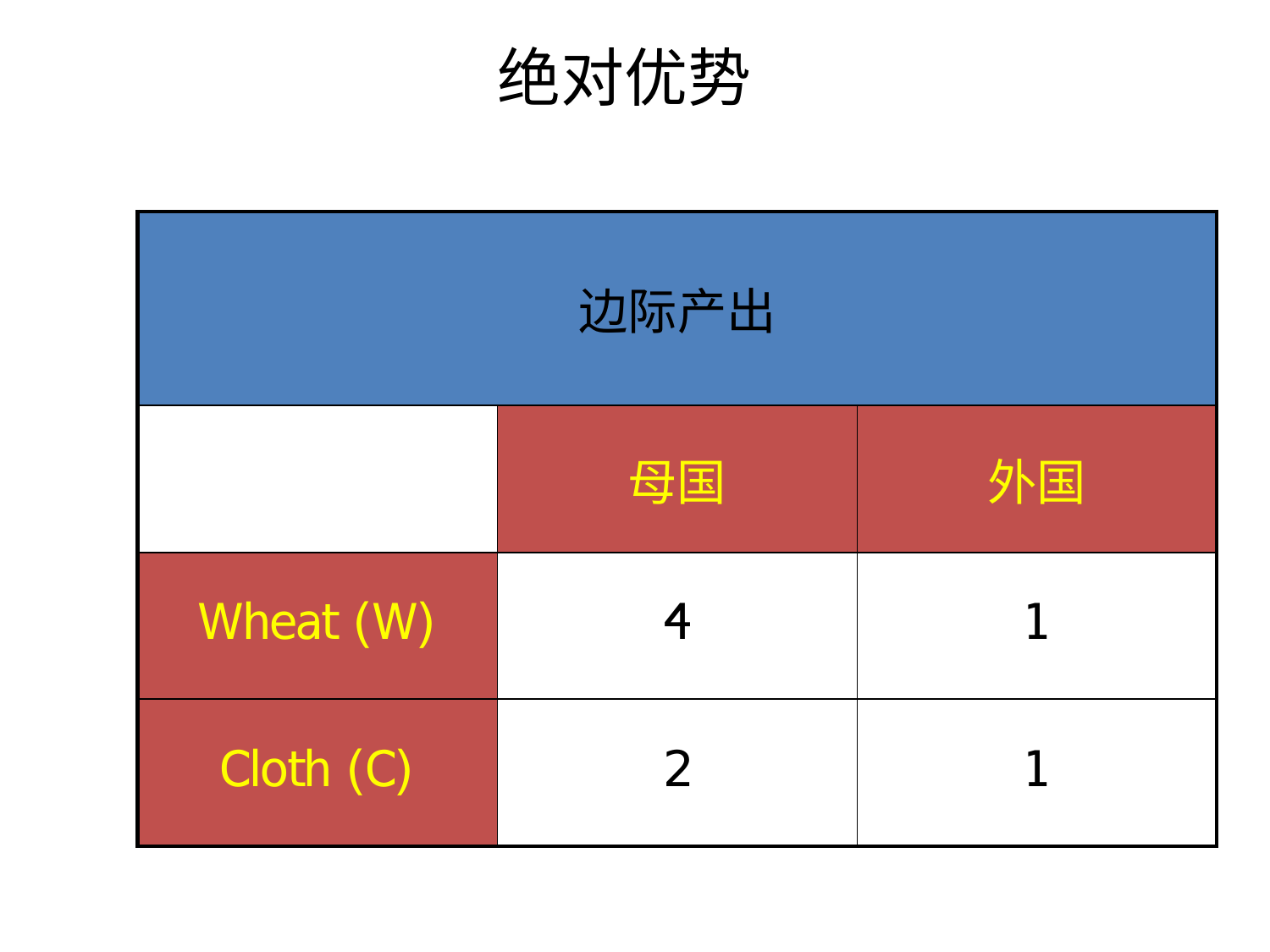

# 绝对优势
| 边际产出 |  |  |
| --- | --- | --- |
|  | 母国 | 外国 |
| Wheat (W) | 4 | 1 |
| Cloth (C) | 2 | 1 |